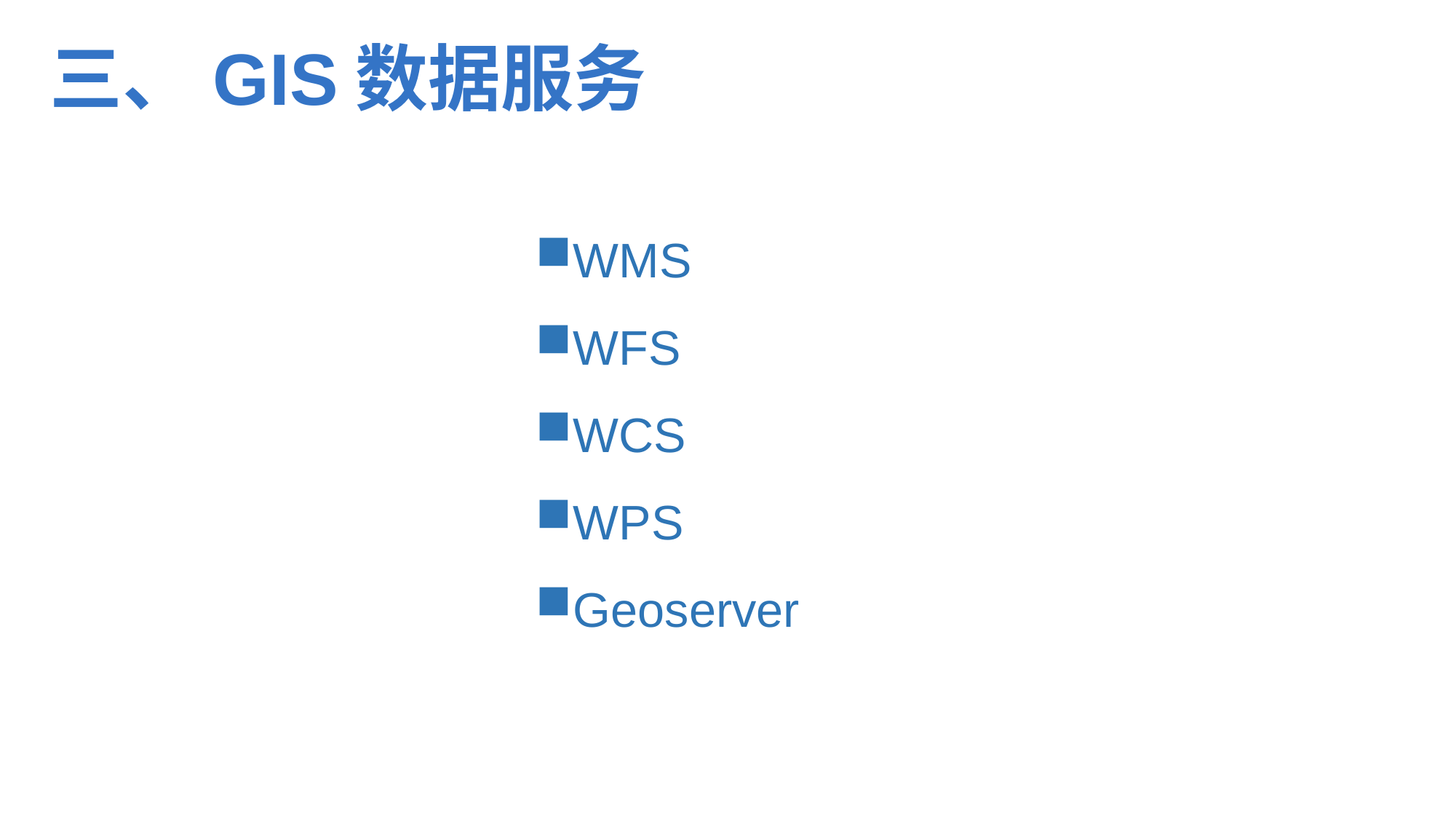

# 三、GIS数据服务
WMS
WFS
WCS
WPS
Geoserver